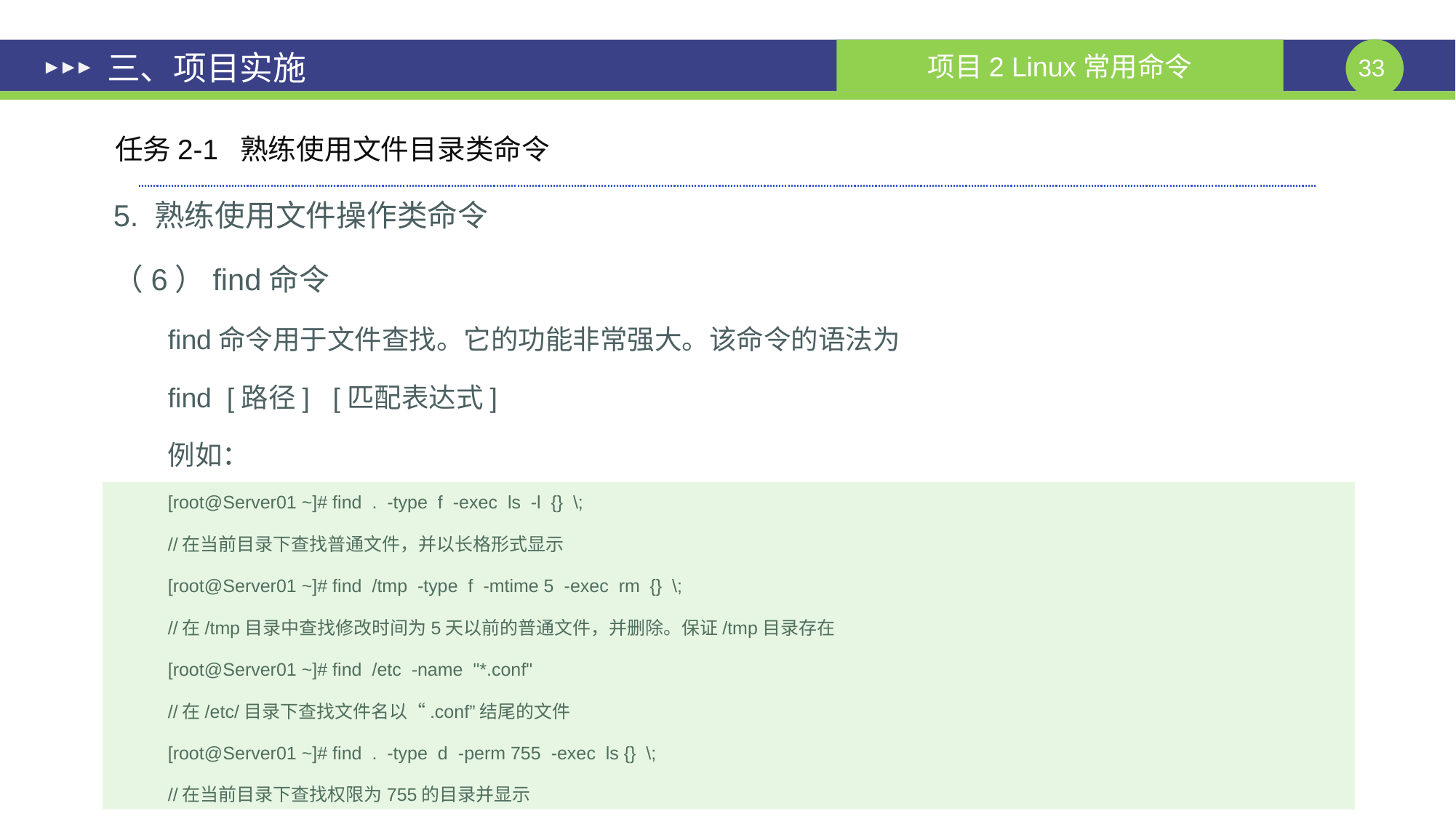

# 三、项目实施
任务2-1  熟练使用文件目录类命令
5. 熟练使用文件操作类命令
（6）find命令
find命令用于文件查找。它的功能非常强大。该命令的语法为
find  [路径]   [匹配表达式]
例如：
[root@Server01 ~]# find  .  -type  f  -exec  ls  -l  {}  \;
//在当前目录下查找普通文件，并以长格形式显示
[root@Server01 ~]# find  /tmp  -type  f  -mtime 5  -exec  rm  {}  \;
//在/tmp目录中查找修改时间为5天以前的普通文件，并删除。保证/tmp目录存在
[root@Server01 ~]# find  /etc  -name  "*.conf"
//在/etc/目录下查找文件名以“.conf”结尾的文件
[root@Server01 ~]# find  .  -type  d  -perm 755  -exec  ls {}  \;
//在当前目录下查找权限为755的目录并显示